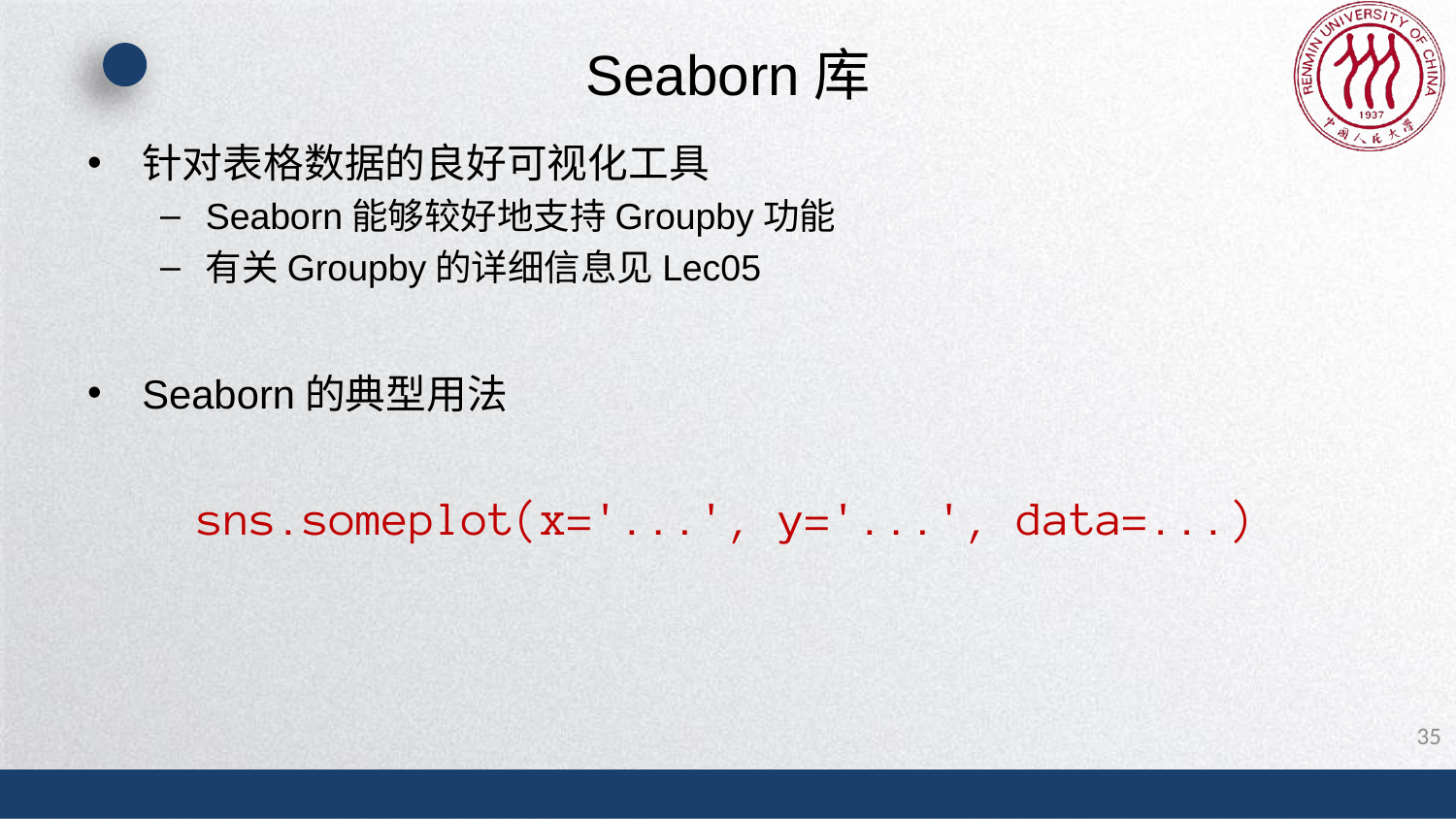

# Seaborn库
针对表格数据的良好可视化工具
Seaborn能够较好地支持Groupby功能
有关Groupby的详细信息见Lec05

Seaborn的典型用法
sns.someplot(x='...', y='...', data=...)
35